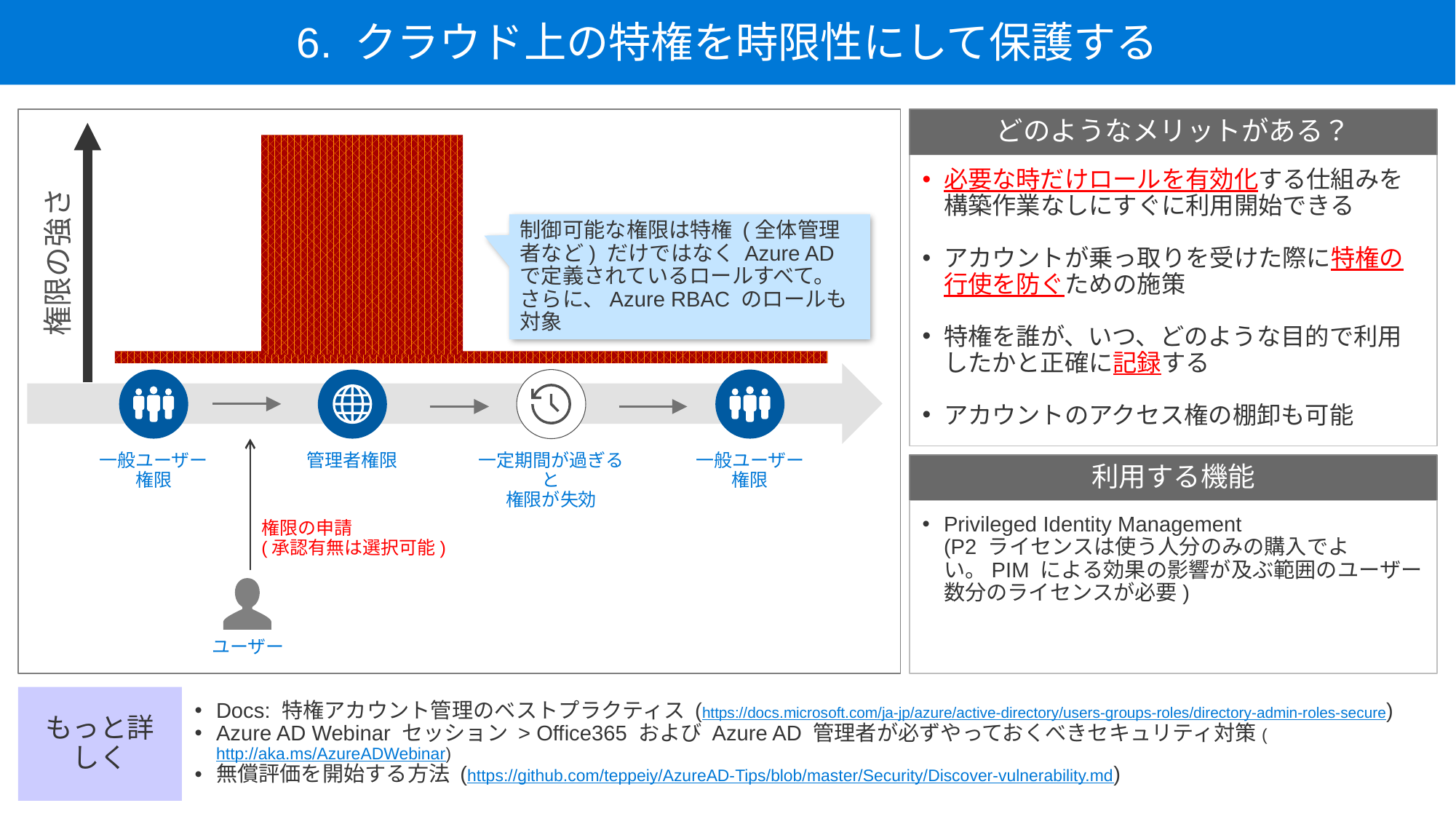

6. クラウド上の特権を時限性にして保護する

どのようなメリットがある？

必要な時だけロールを有効化する仕組みを構築作業なしにすぐに利用開始できる

アカウントが乗っ取りを受けた際に特権の行使を防ぐための施策

特権を誰が、いつ、どのような目的で利用したかと正確に記録する

アカウントのアクセス権の棚卸も可能

制御可能な権限は特権 (全体管理者など) だけではなく Azure AD で定義されているロールすべて。
さらに、Azure RBAC のロールも対象
権限の強さ

一般ユーザー権限
一般ユーザー
権限
管理者権限
一定期間が過ぎると
権限が失効
利用する機能
Privileged Identity Management
(P2 ライセンスは使う人分のみの購入でよい。PIM による効果の影響が及ぶ範囲のユーザー数分のライセンスが必要)
権限の申請
(承認有無は選択可能)

ユーザー
もっと詳しく
Docs: 特権アカウント管理のベストプラクティス (https://docs.microsoft.com/ja-jp/azure/active-directory/users-groups-roles/directory-admin-roles-secure)
Azure AD Webinar セッション > Office365 および Azure AD 管理者が必ずやっておくべきセキュリティ対策(http://aka.ms/AzureADWebinar)
無償評価を開始する方法 (https://github.com/teppeiy/AzureAD-Tips/blob/master/Security/Discover-vulnerability.md)